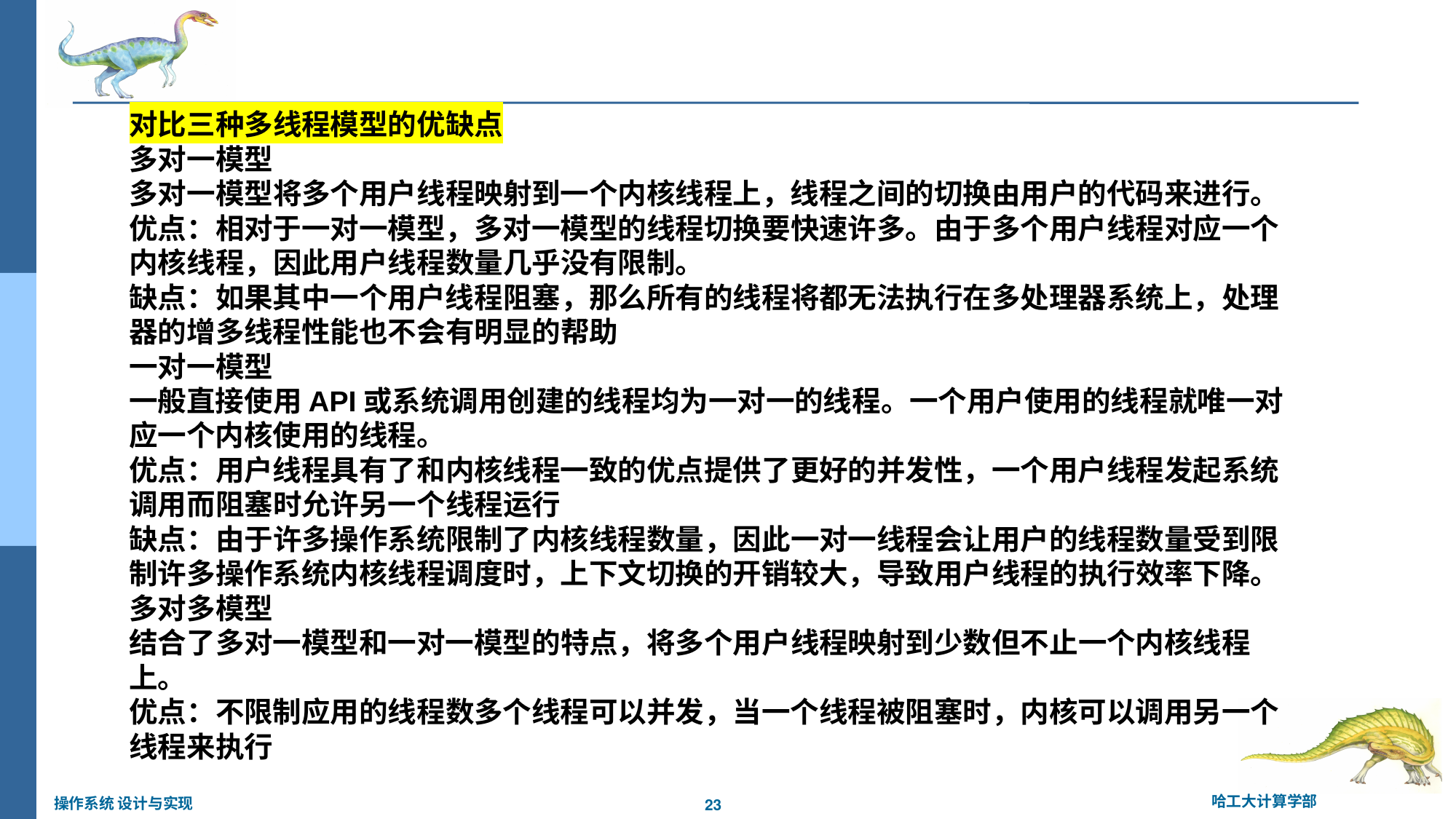

对比三种多线程模型的优缺点
多对一模型
多对一模型将多个用户线程映射到一个内核线程上，线程之间的切换由用户的代码来进行。
优点：相对于一对一模型，多对一模型的线程切换要快速许多。由于多个用户线程对应一个内核线程，因此用户线程数量几乎没有限制。
缺点：如果其中一个用户线程阻塞，那么所有的线程将都无法执行在多处理器系统上，处理器的增多线程性能也不会有明显的帮助
一对一模型
一般直接使用API或系统调用创建的线程均为一对一的线程。一个用户使用的线程就唯一对应一个内核使用的线程。
优点：用户线程具有了和内核线程一致的优点提供了更好的并发性，一个用户线程发起系统调用而阻塞时允许另一个线程运行
缺点：由于许多操作系统限制了内核线程数量，因此一对一线程会让用户的线程数量受到限制许多操作系统内核线程调度时，上下文切换的开销较大，导致用户线程的执行效率下降。
多对多模型
结合了多对一模型和一对一模型的特点，将多个用户线程映射到少数但不止一个内核线程上。
优点：不限制应用的线程数多个线程可以并发，当一个线程被阻塞时，内核可以调用另一个线程来执行